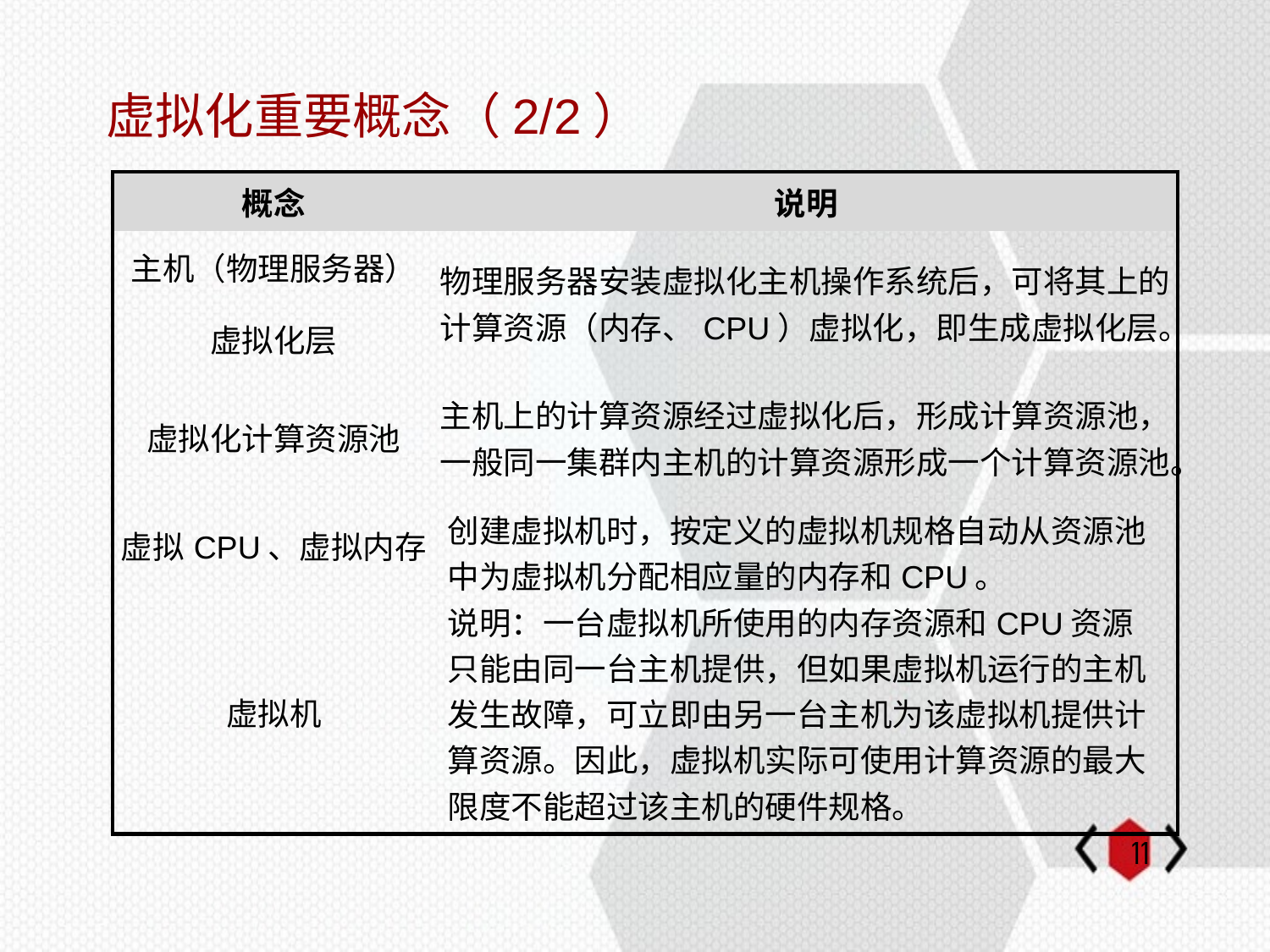

# 虚拟化重要概念（2/2）
| 概念 | 说明 |
| --- | --- |
| 主机（物理服务器） | 物理服务器安装虚拟化主机操作系统后，可将其上的计算资源（内存、CPU）虚拟化，即生成虚拟化层。 |
| 虚拟化层 |  |
| 虚拟化计算资源池 | 主机上的计算资源经过虚拟化后，形成计算资源池，一般同一集群内主机的计算资源形成一个计算资源池。 |
| 虚拟CPU、虚拟内存 | 创建虚拟机时，按定义的虚拟机规格自动从资源池中为虚拟机分配相应量的内存和CPU。 说明：一台虚拟机所使用的内存资源和CPU资源只能由同一台主机提供，但如果虚拟机运行的主机发生故障，可立即由另一台主机为该虚拟机提供计算资源。因此，虚拟机实际可使用计算资源的最大限度不能超过该主机的硬件规格。 |
| 虚拟机 |  |
11